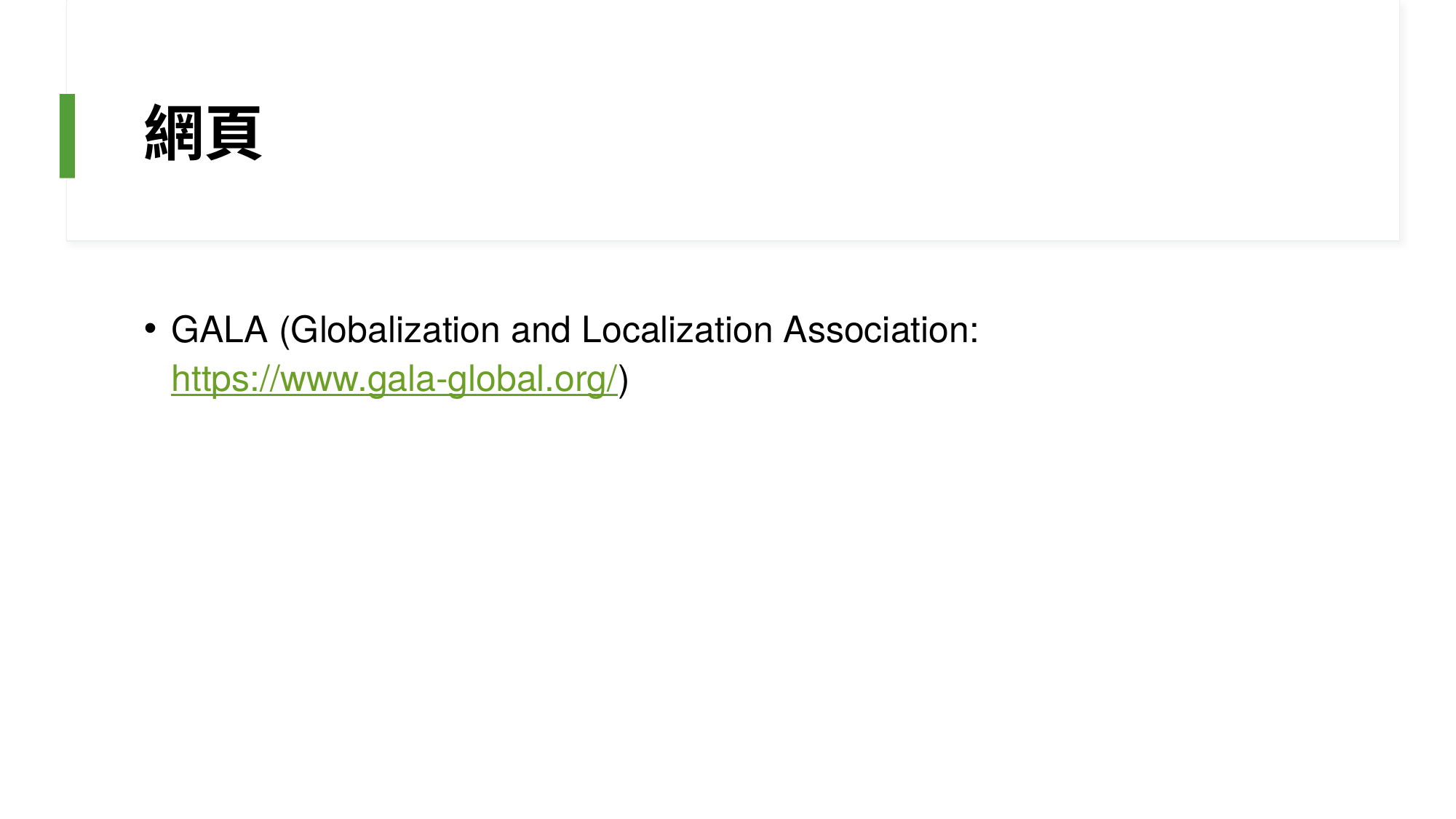

# 網頁
GALA (Globalization and Localization Association: https://www.gala-global.org/)